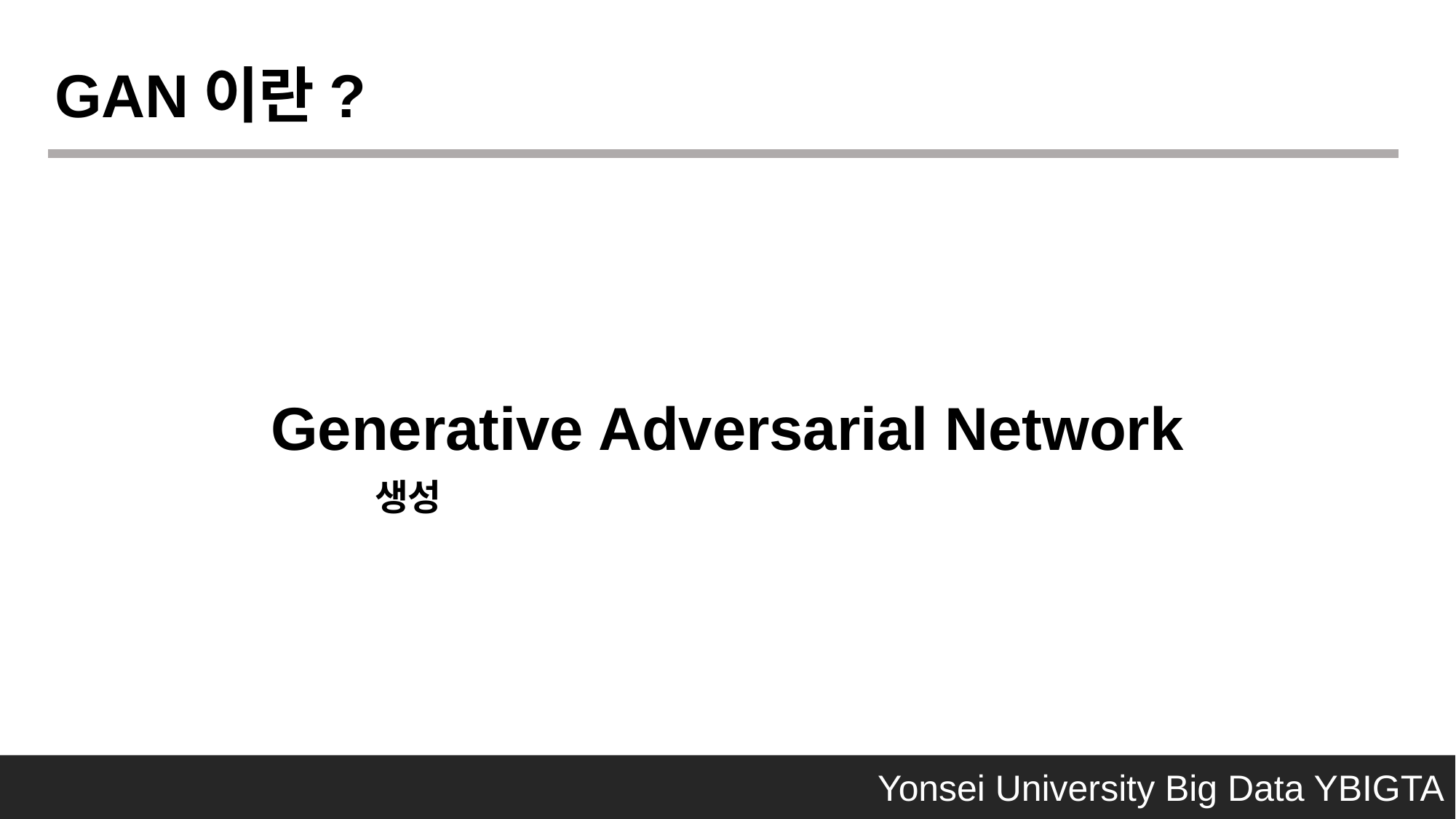

GAN이란?
Generative Adversarial Network
생성

 Yonsei University Big Data YBIGTA